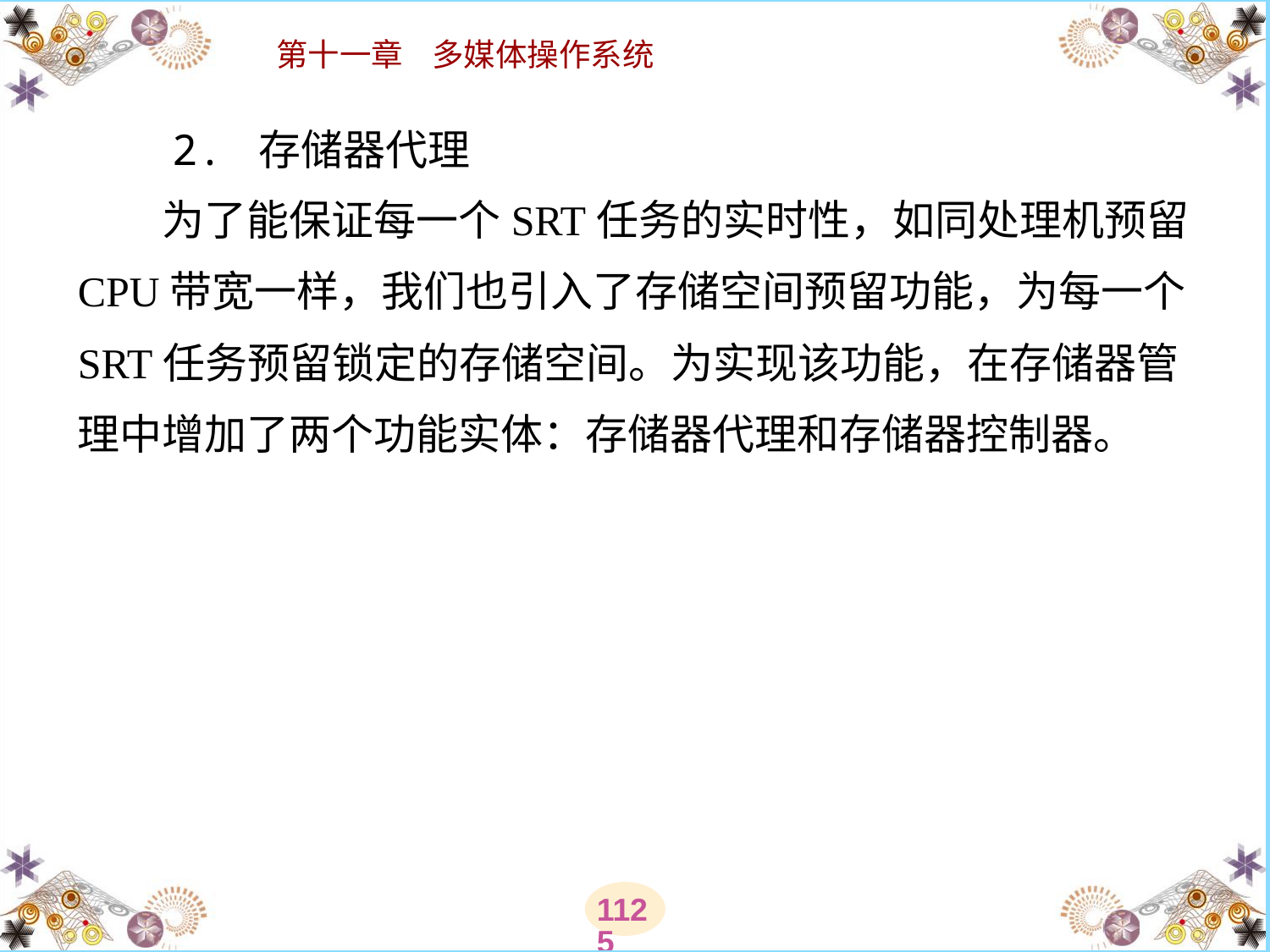

# 2. 存储器代理 　　为了能保证每一个SRT任务的实时性，如同处理机预留CPU带宽一样，我们也引入了存储空间预留功能，为每一个SRT任务预留锁定的存储空间。为实现该功能，在存储器管理中增加了两个功能实体：存储器代理和存储器控制器。